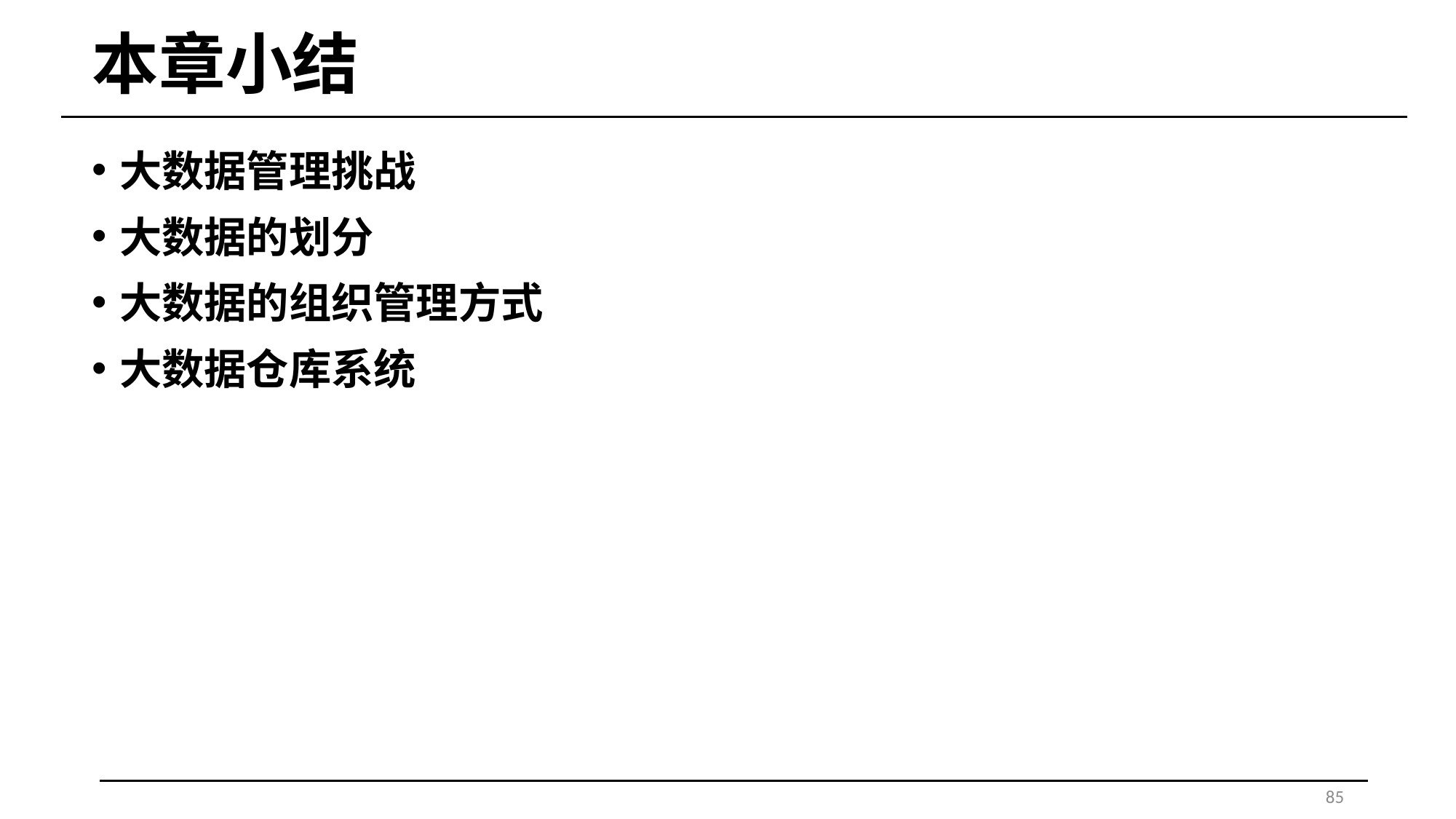

# 本章小结
大数据管理挑战
大数据的划分
大数据的组织管理方式
大数据仓库系统
85